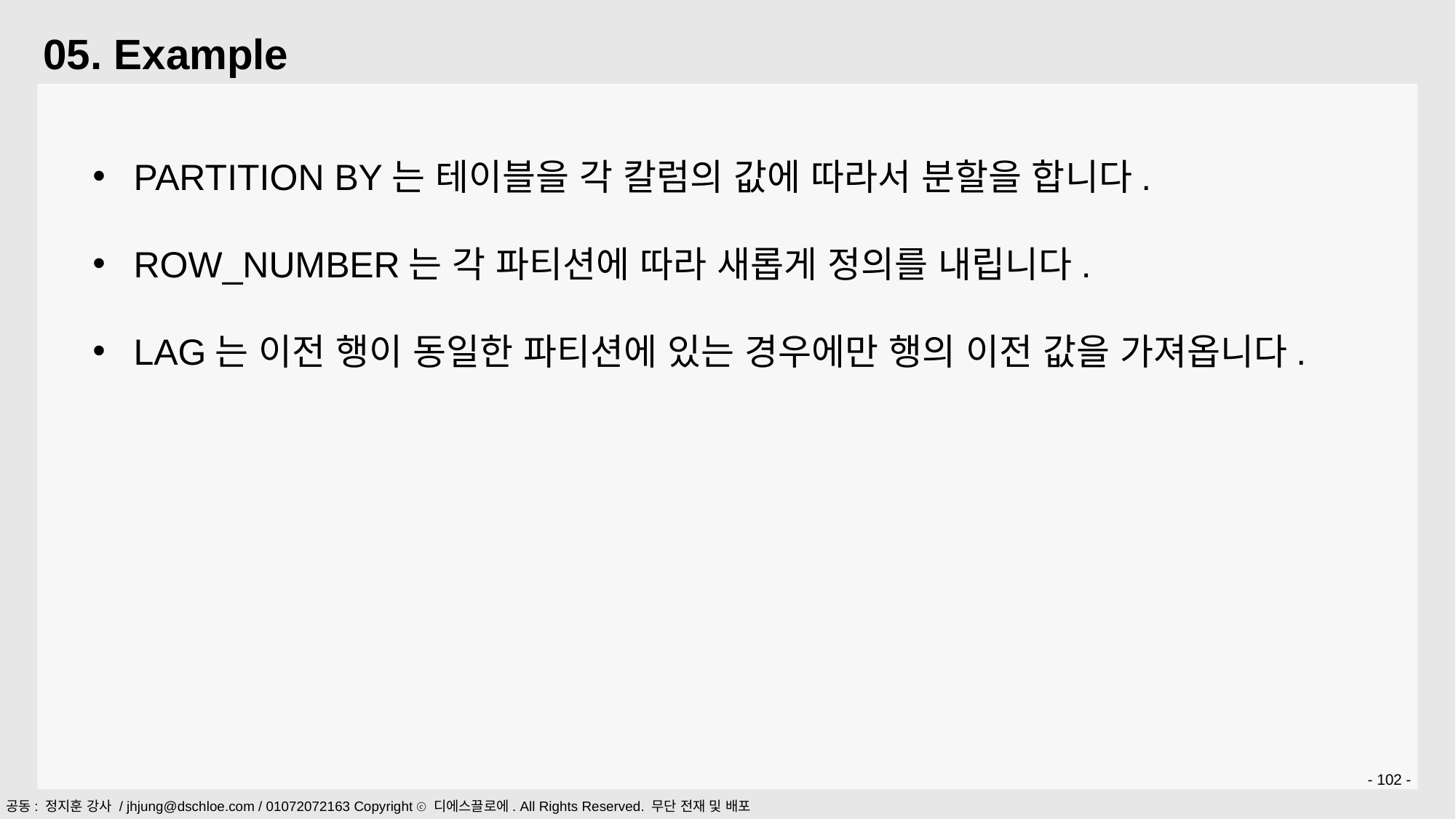

05. Example
PARTITION BY는 테이블을 각 칼럼의 값에 따라서 분할을 합니다.

ROW_NUMBER는 각 파티션에 따라 새롭게 정의를 내립니다.

LAG는 이전 행이 동일한 파티션에 있는 경우에만 행의 이전 값을 가져옵니다.
- 102 -